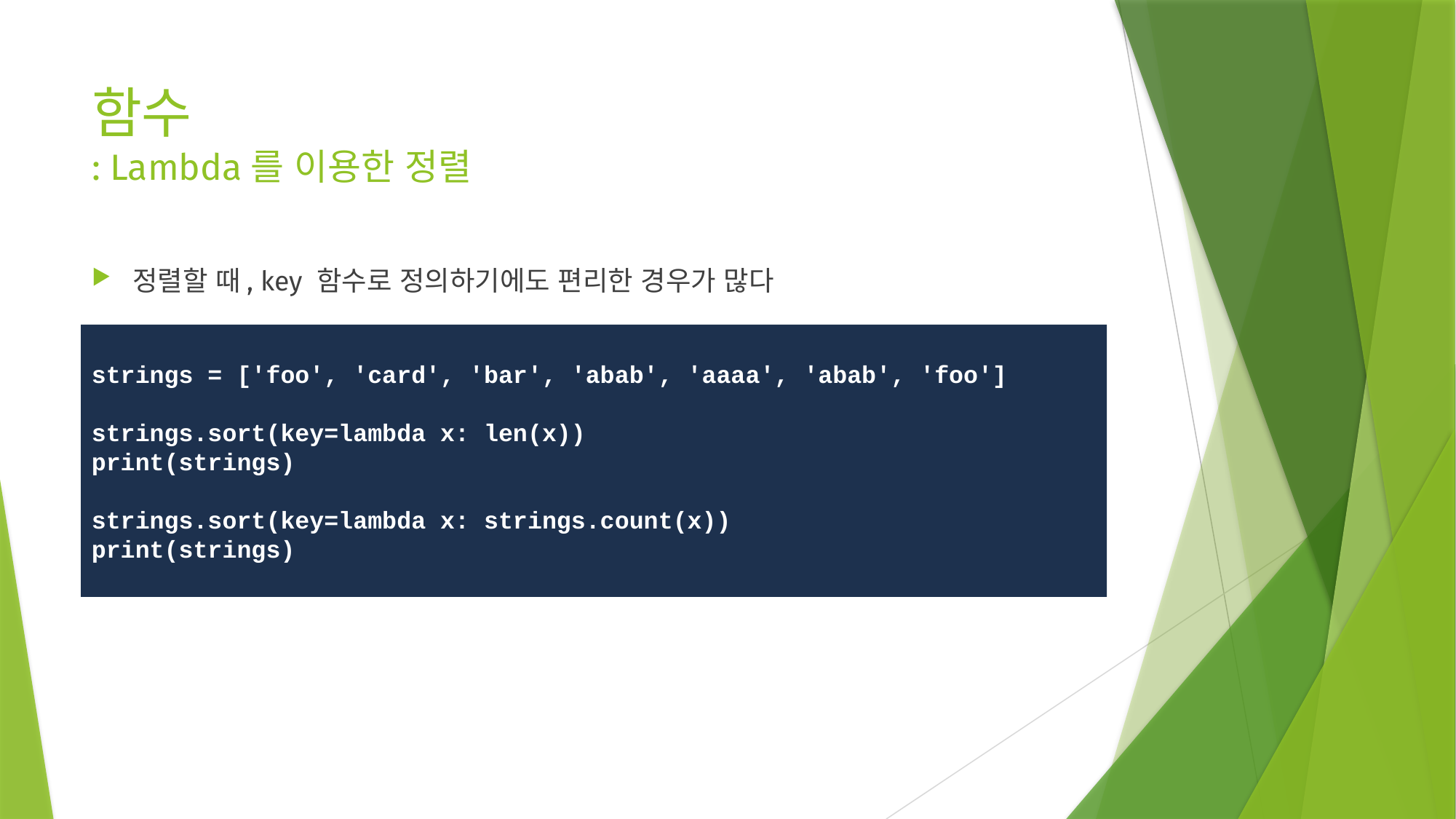

# 함수 : Lambda를 이용한 정렬
정렬할 때, key 함수로 정의하기에도 편리한 경우가 많다

strings = ['foo', 'card', 'bar', 'abab', 'aaaa', 'abab', 'foo']
strings.sort(key=lambda x: len(x))
print(strings)
strings.sort(key=lambda x: strings.count(x))
print(strings)